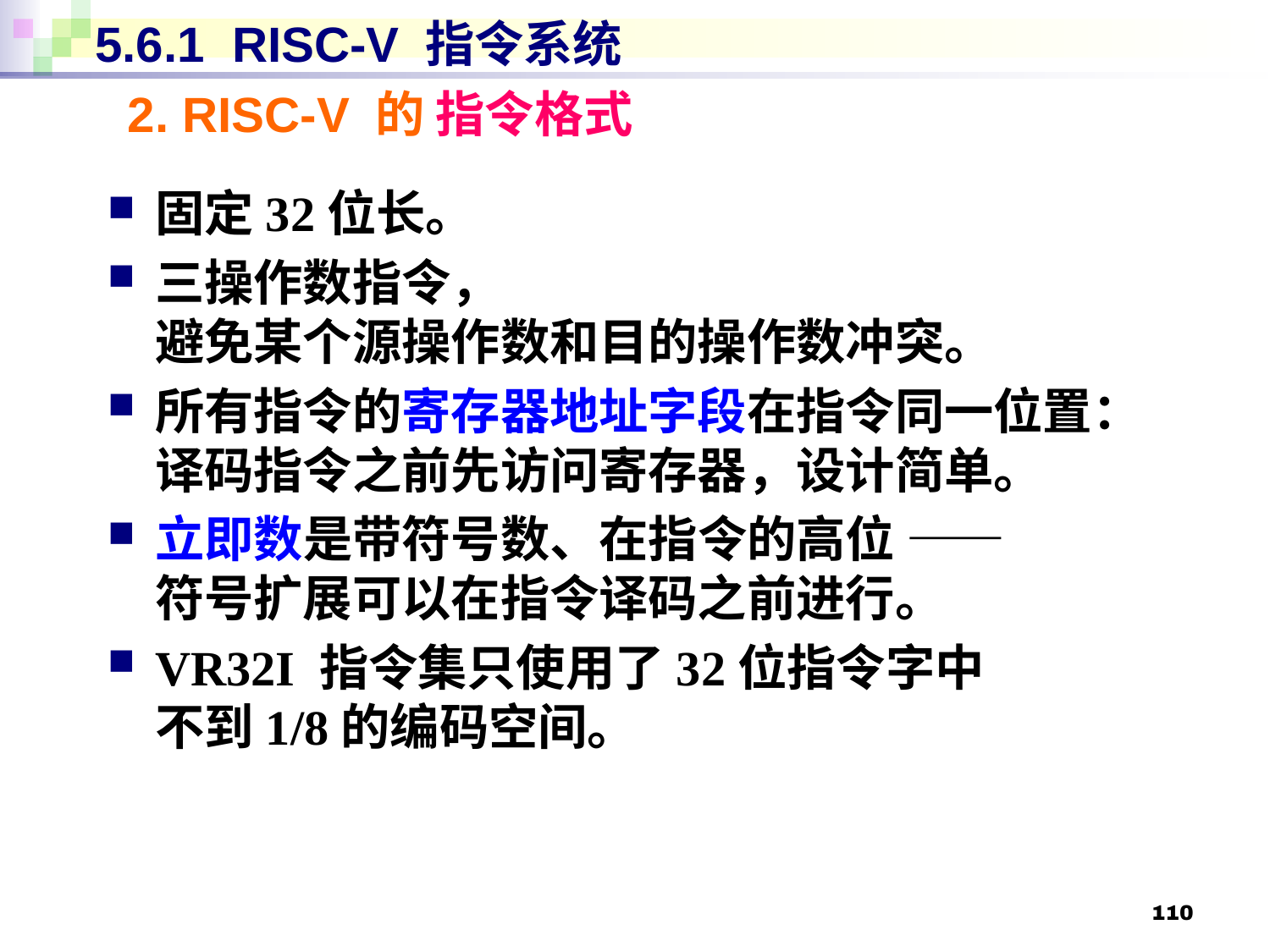

# 5.6.1  RISC-V 指令系统
2. RISC-V 的 指令格式
固定32位长。
三操作数指令，
避免某个源操作数和目的操作数冲突。
所有指令的寄存器地址字段在指令同一位置：
译码指令之前先访问寄存器，设计简单。
立即数是带符号数、在指令的高位 ——
符号扩展可以在指令译码之前进行。
VR32I 指令集只使用了32位指令字中
不到1/8的编码空间。
110